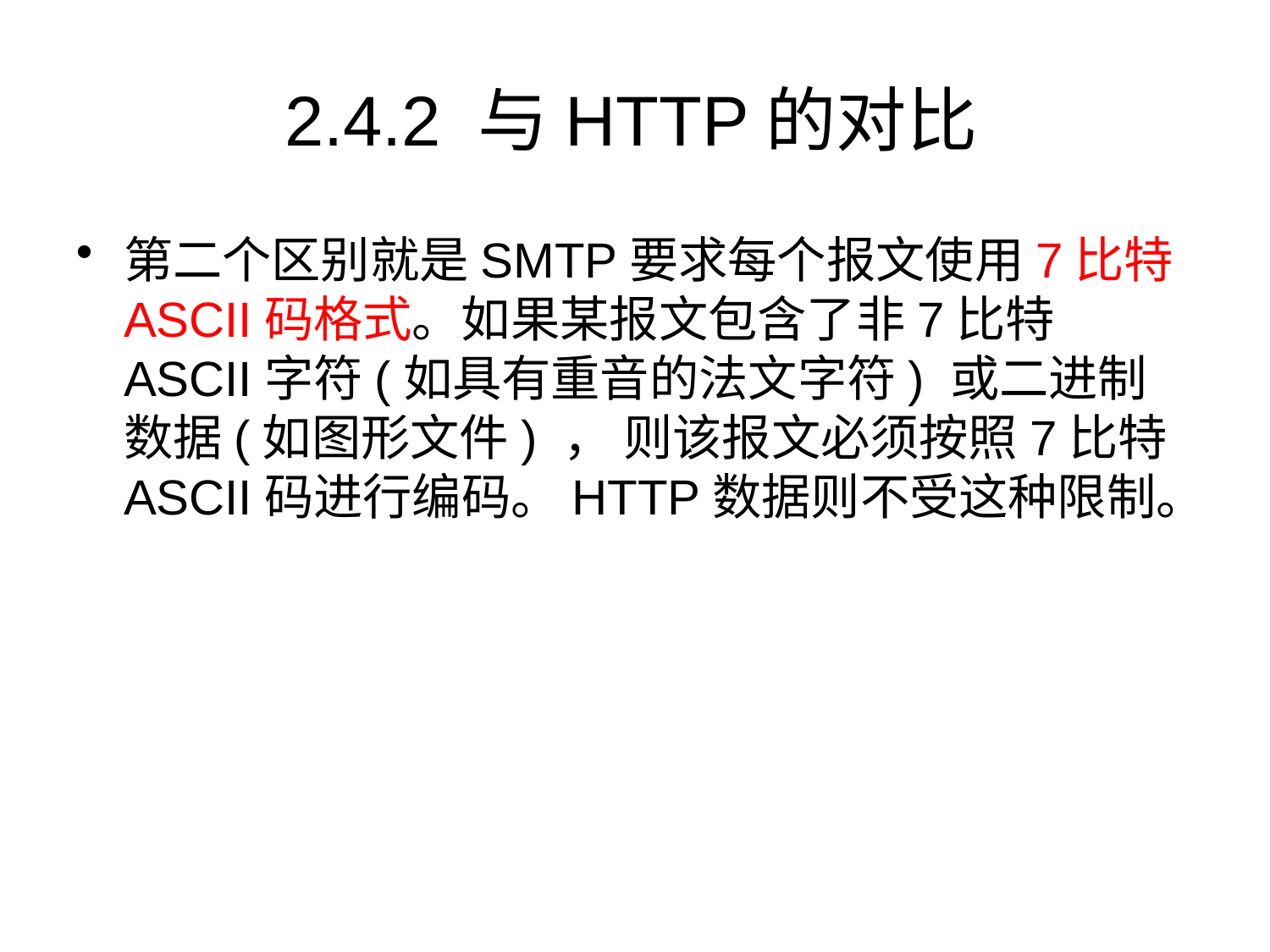

# 2.4.2 与HTTP的对比
第二个区别就是SMTP要求每个报文使用7比特ASCII码格式。如果某报文包含了非7比特ASCII字符(如具有重音的法文字符) 或二进制数据(如图形文件) ， 则该报文必须按照7比特ASCII码进行编码。HTTP数据则不受这种限制。